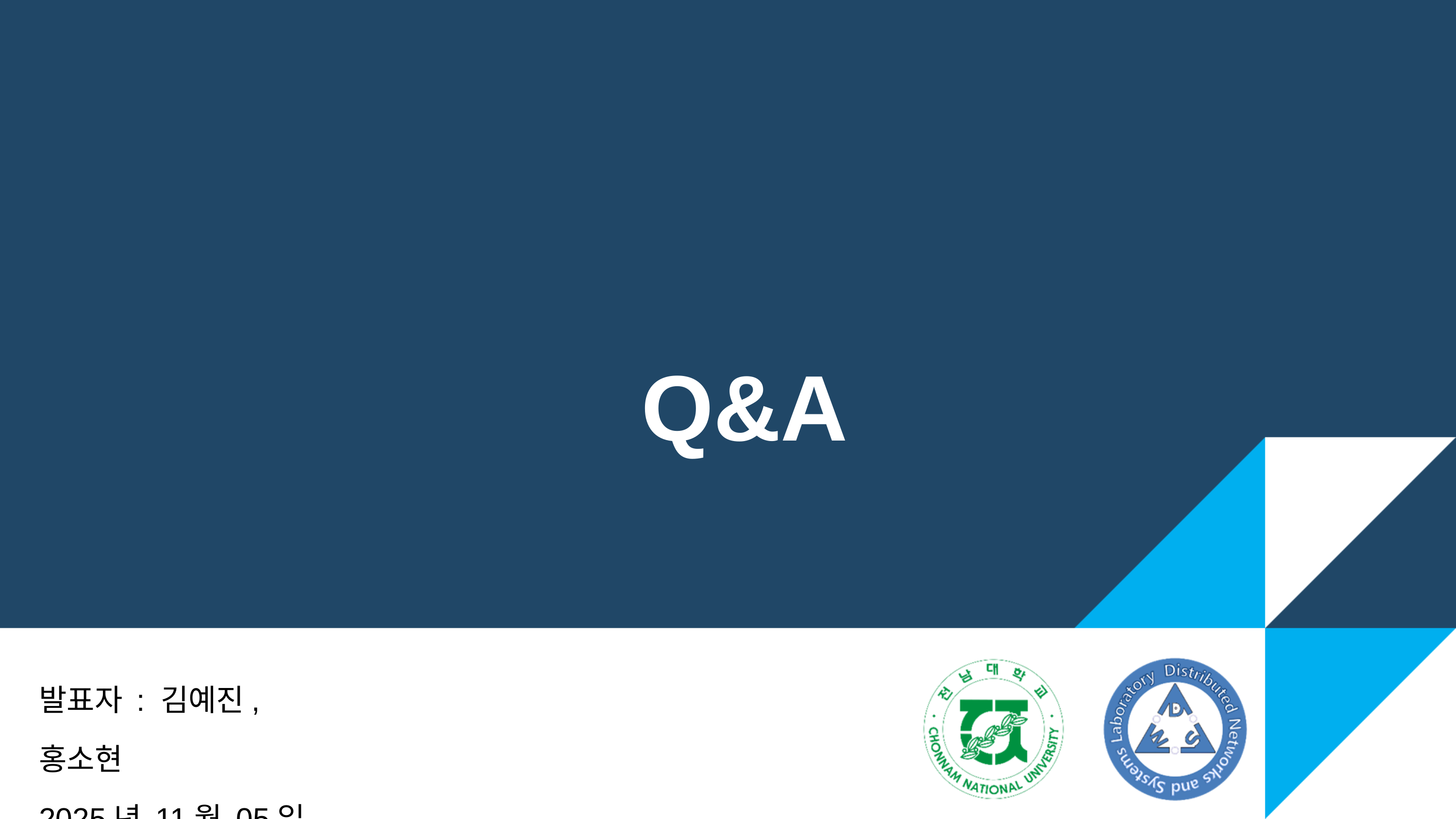

Q&A

발표자 : 김예진, 홍소현
2025년 11월 05일